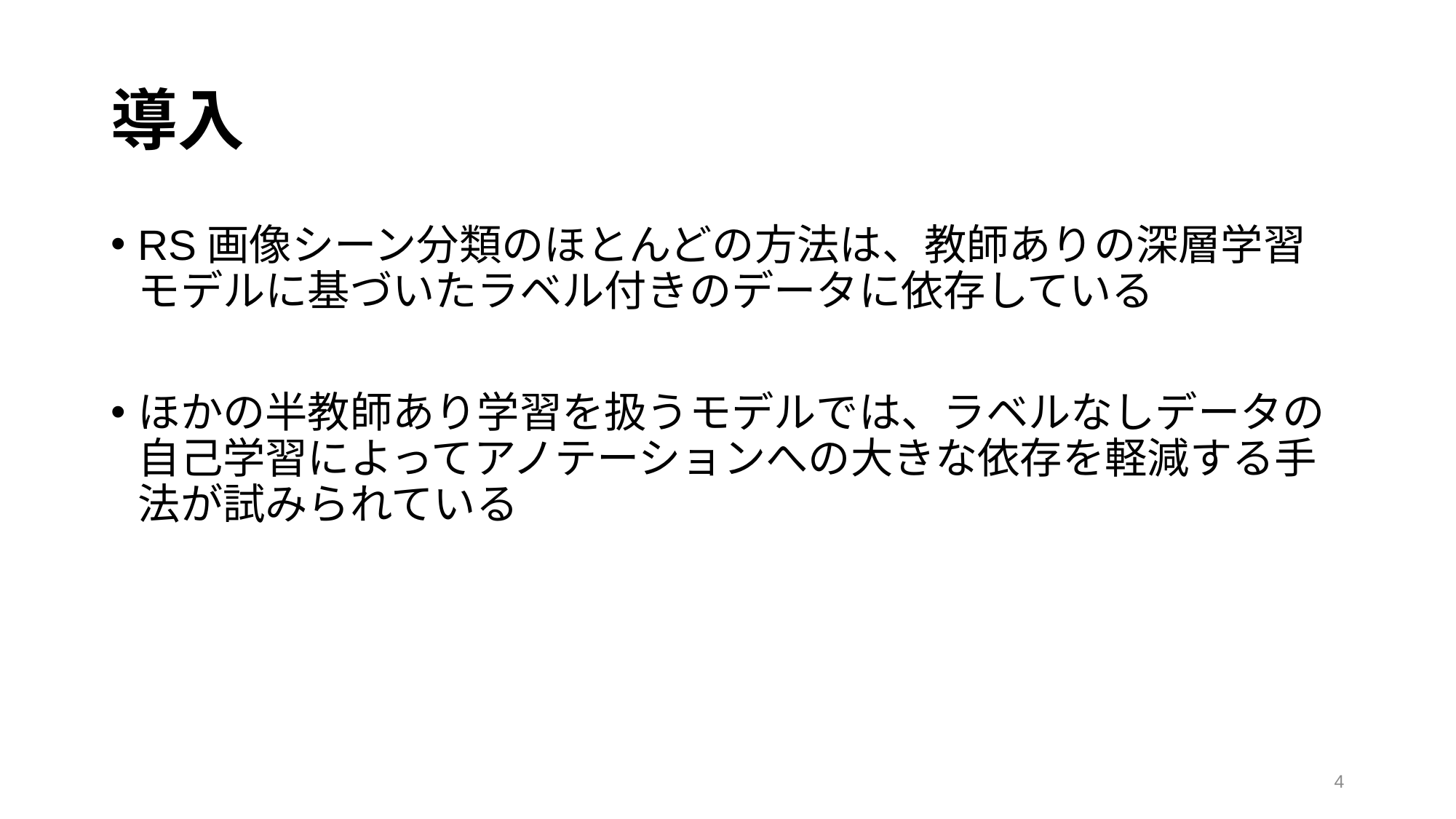

# 導入
RS画像シーン分類のほとんどの方法は、教師ありの深層学習モデルに基づいたラベル付きのデータに依存している

ほかの半教師あり学習を扱うモデルでは、ラベルなしデータの自己学習によってアノテーションへの大きな依存を軽減する手法が試みられている
4